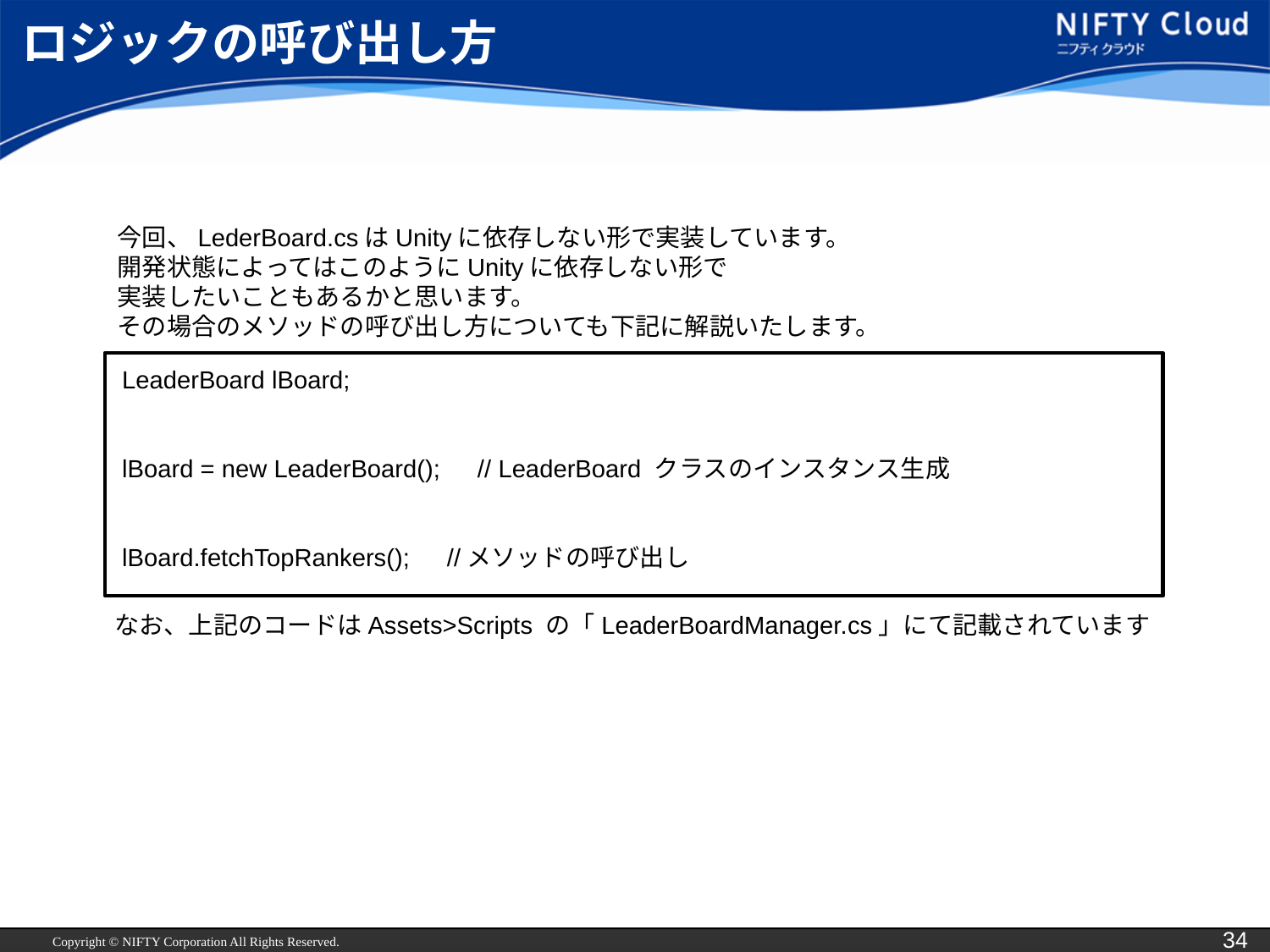

# ロジックの呼び出し方
今回、LederBoard.csはUnityに依存しない形で実装しています。
開発状態によってはこのようにUnityに依存しない形で
実装したいこともあるかと思います。
その場合のメソッドの呼び出し方についても下記に解説いたします。

LeaderBoard lBoard;

lBoard = new LeaderBoard();　// LeaderBoard クラスのインスタンス生成

lBoard.fetchTopRankers();　//メソッドの呼び出し
なお、上記のコードはAssets>Scripts の「LeaderBoardManager.cs」にて記載されています